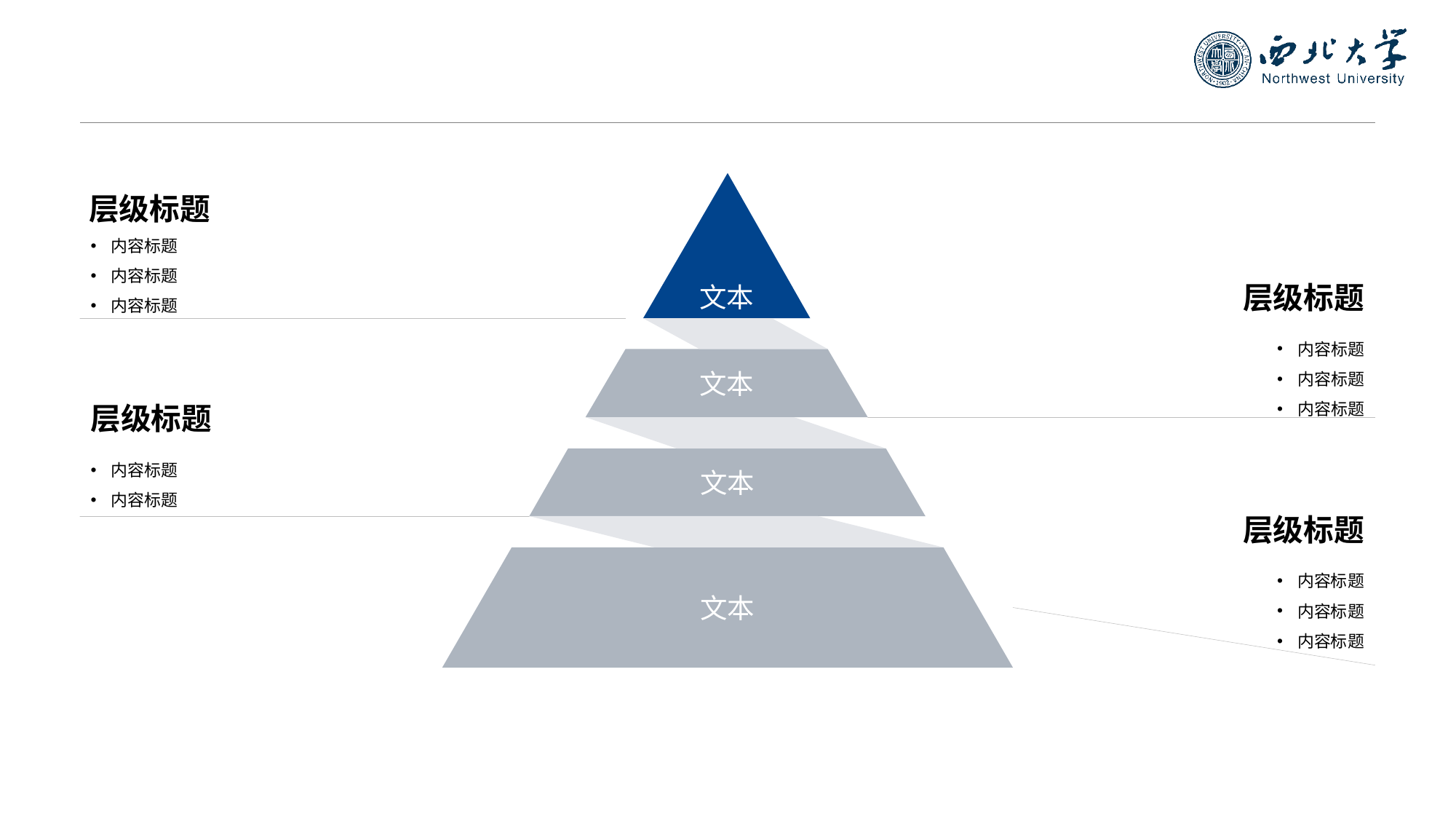

#
文本

文本

文本

文本
层级标题
内容标题
内容标题
内容标题

层级标题
内容标题
内容标题
内容标题
层级标题
内容标题
内容标题
层级标题
内容标题
内容标题
内容标题
6